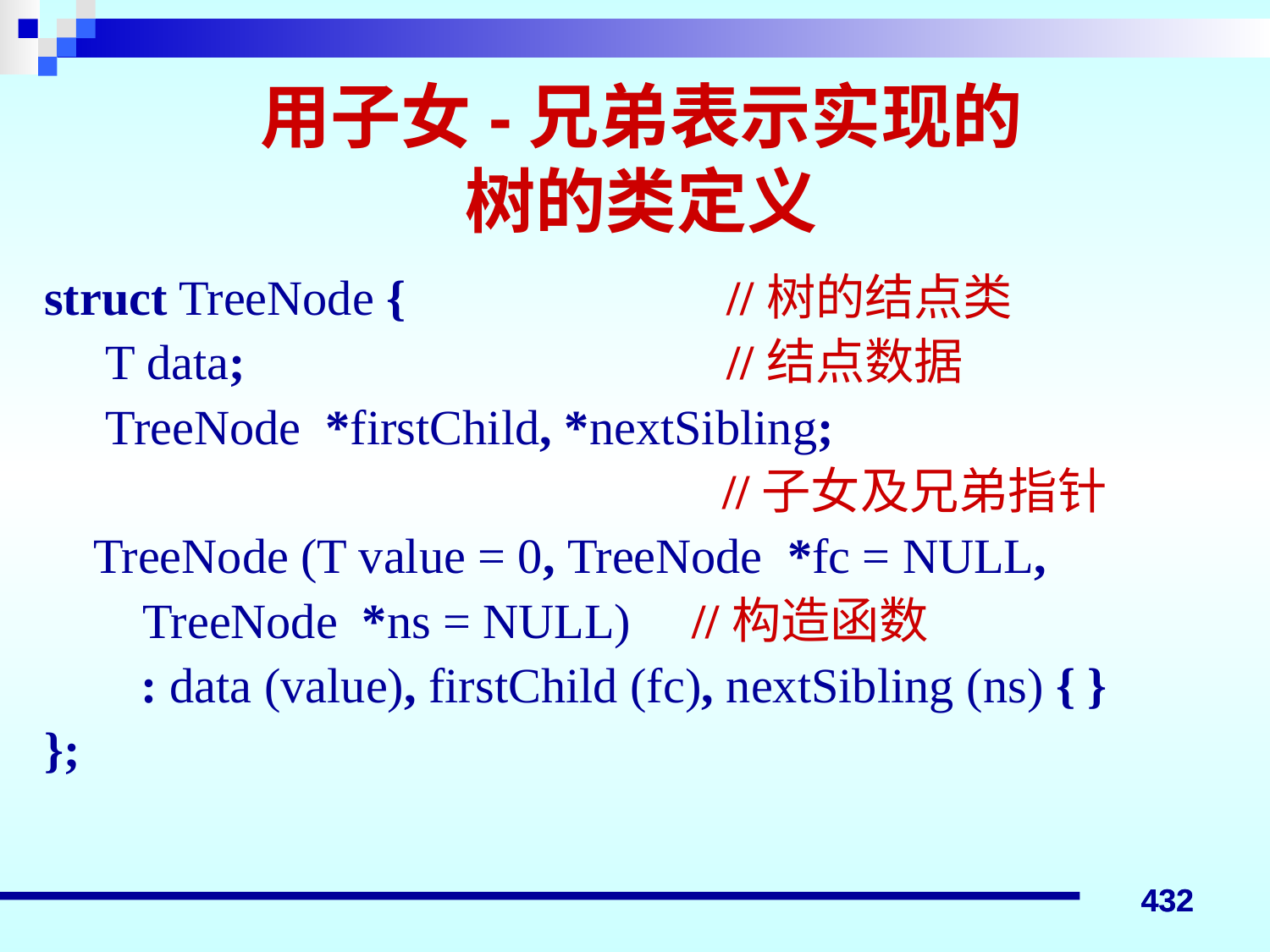

# 用子女-兄弟表示实现的 树的类定义
struct TreeNode {			//树的结点类
     T data;				//结点数据
     TreeNode  *firstChild, *nextSibling;
 		                                         //子女及兄弟指针
    TreeNode (T value = 0, TreeNode  *fc = NULL,
        TreeNode  *ns = NULL)     //构造函数
	    : data (value), firstChild (fc), nextSibling (ns) { }
};
432
432